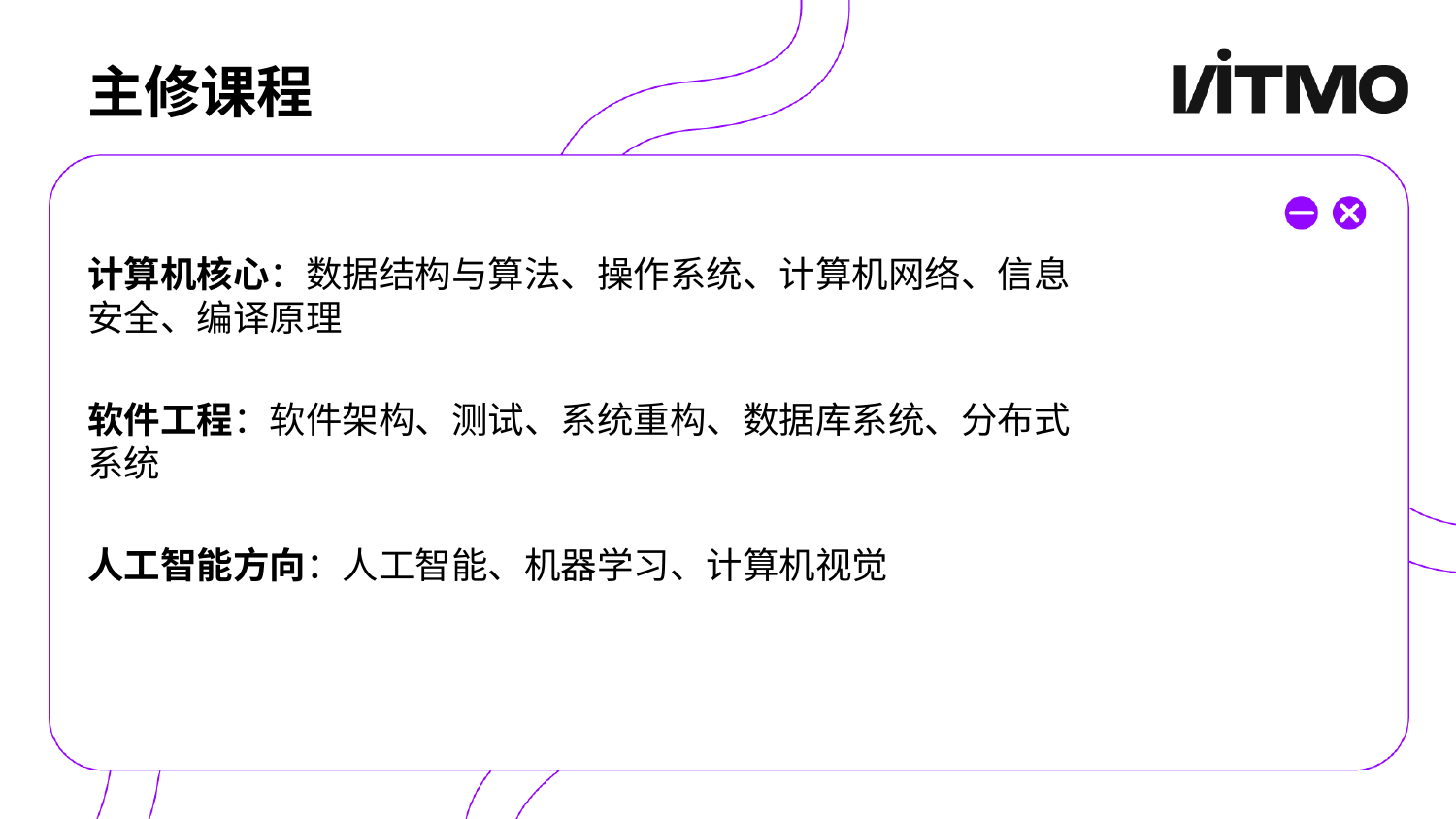

# 主修课程

计算机核心：数据结构与算法、操作系统、计算机网络、信息安全、编译原理

软件工程：软件架构、测试、系统重构、数据库系统、分布式系统

人工智能方向：人工智能、机器学习、计算机视觉